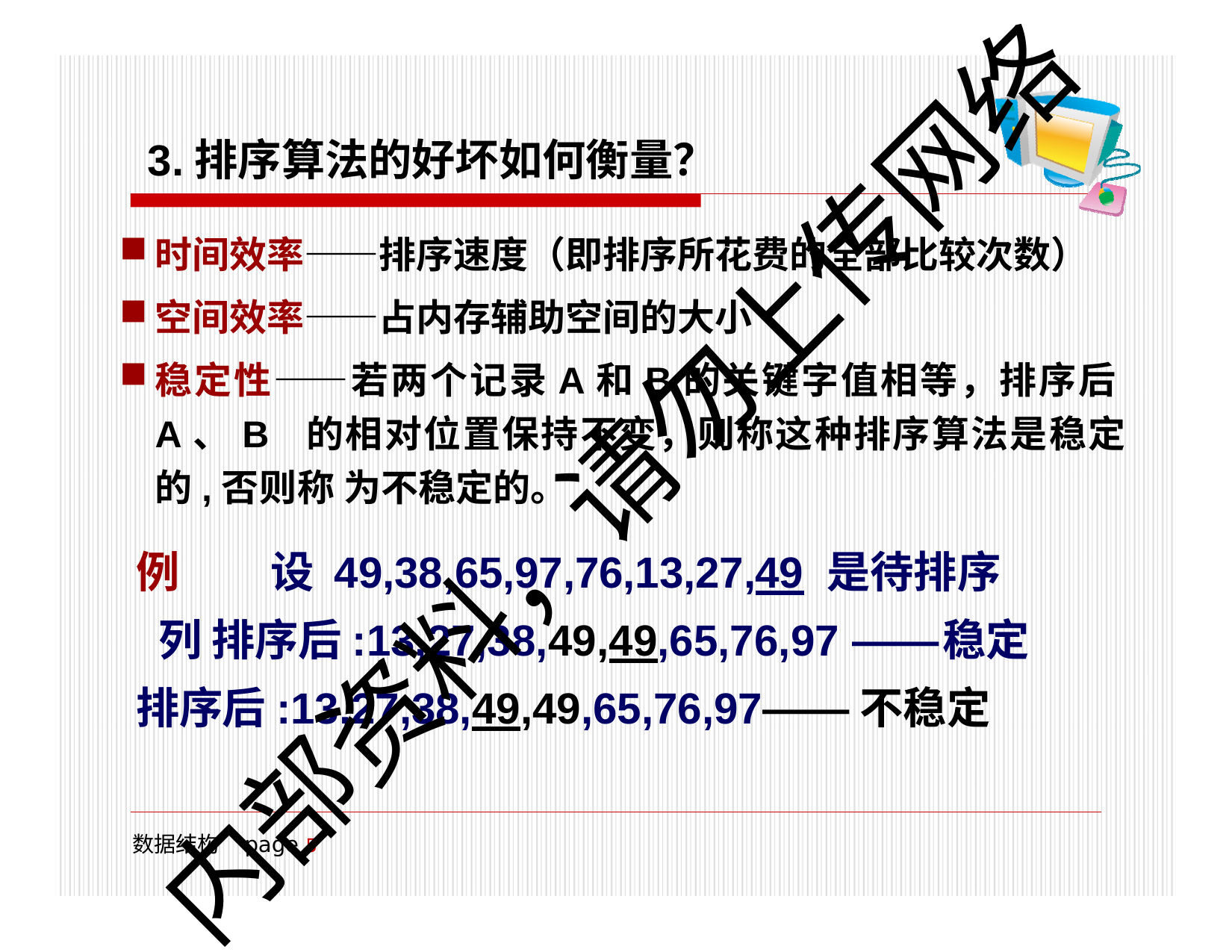

# 3.排序算法的好坏如何衡量？

时间效率——排序速度（即排序所花费的全部比较次数）
空间效率——占内存辅助空间的大小
稳定性——若两个记录A和B的关键字值相等，排序后A、B  的相对位置保持不变，则称这种排序算法是稳定的,否则称 为不稳定的。
例	设 49,38,65,97,76,13,27,49 是待排序列 排序后:13,27,38,49,49,65,76,97 ——	稳定
排序后:13,27,38,49,49,65,76,97——不稳定
内部资料，请勿上传网络

数据结构	page 5